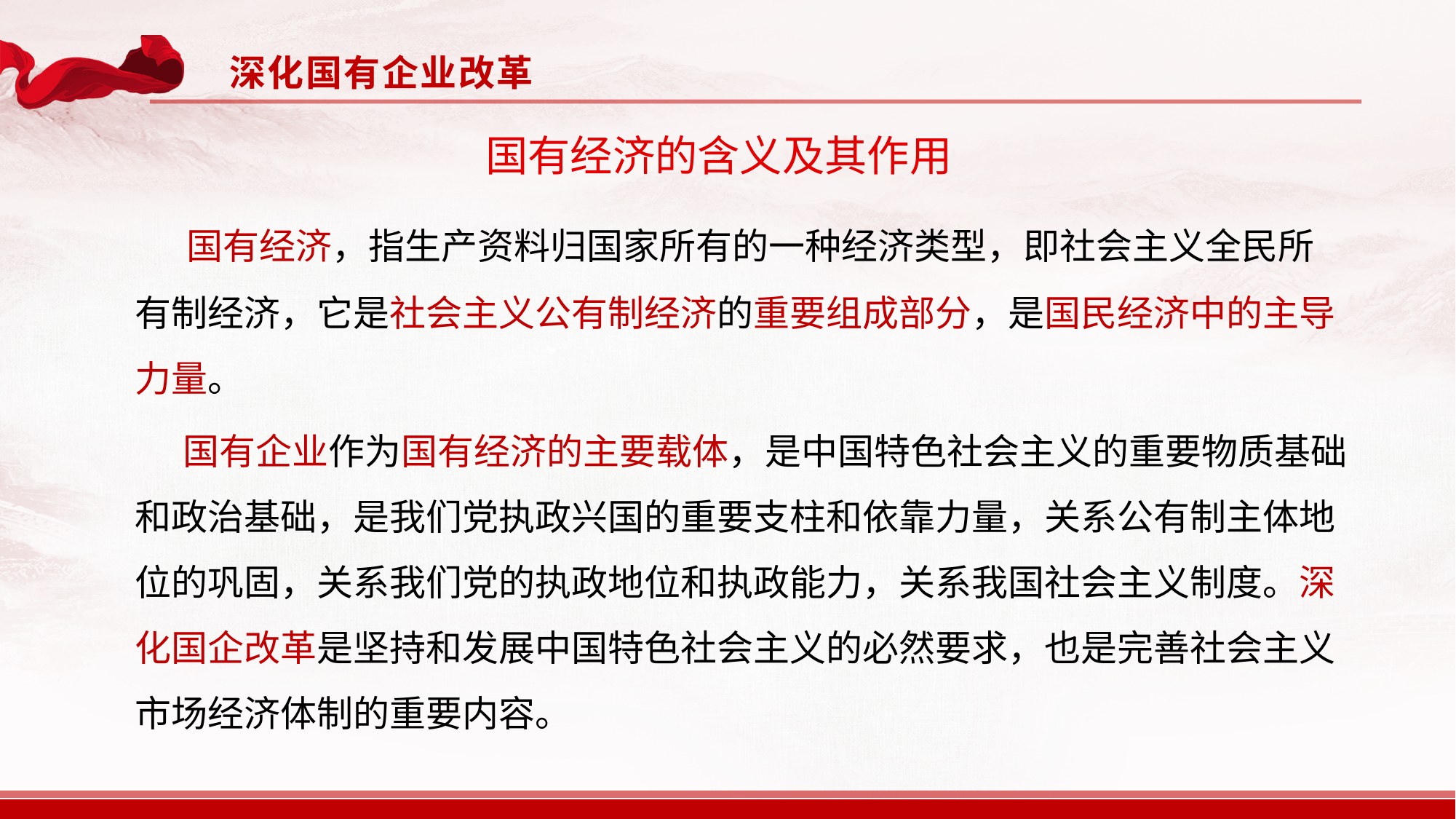

深化国有企业改革
国有经济的含义及其作用
         国有经济，指生产资料归国家所有的一种经济类型，即社会主义全民所有制经济，它是社会主义公有制经济的重要组成部分，是国民经济中的主导力量。
          国有企业作为国有经济的主要载体，是中国特色社会主义的重要物质基础和政治基础，是我们党执政兴国的重要支柱和依靠力量，关系公有制主体地位的巩固，关系我们党的执政地位和执政能力，关系我国社会主义制度。深化国企改革是坚持和发展中国特色社会主义的必然要求，也是完善社会主义市场经济体制的重要内容。